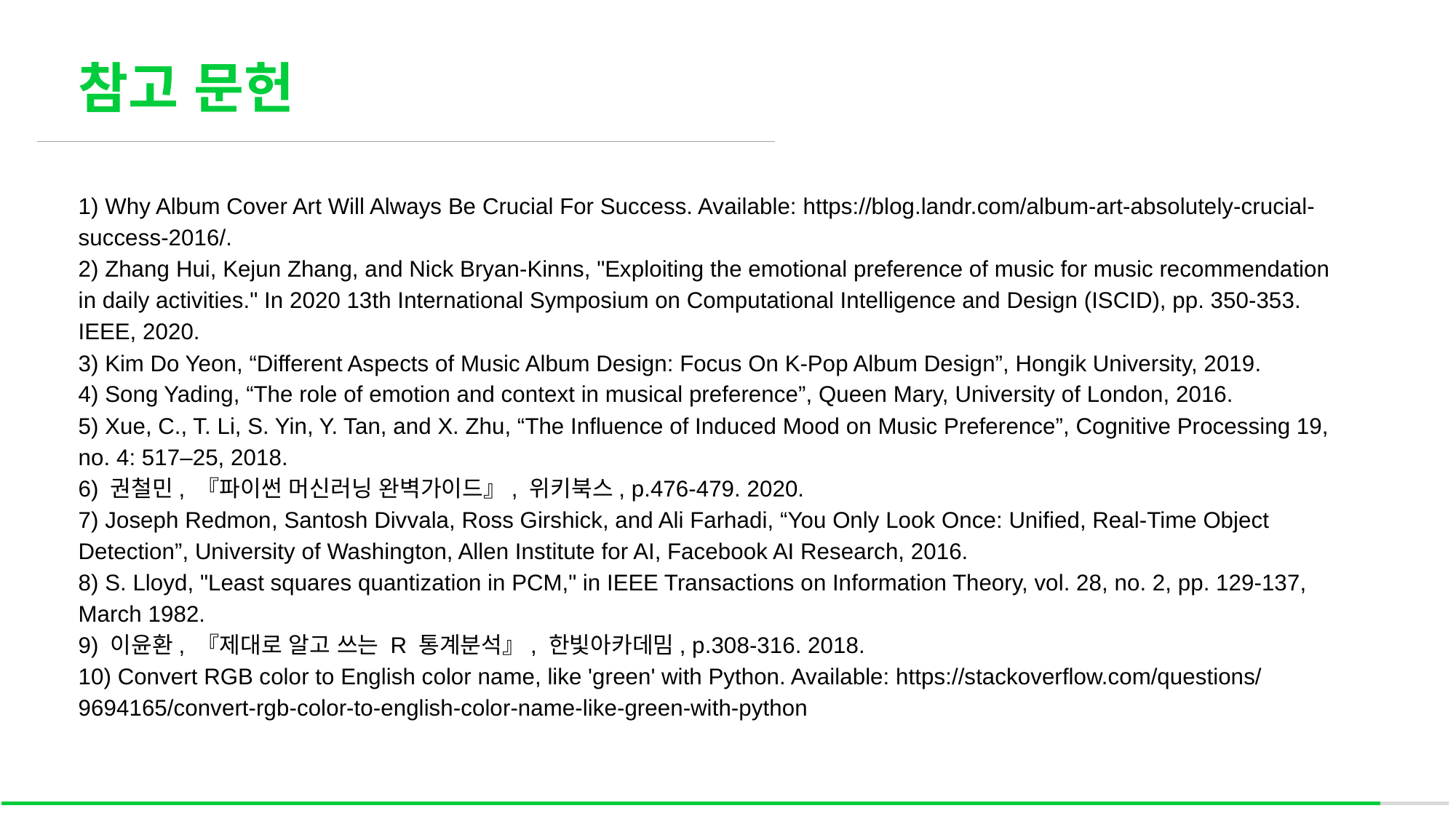

참고 문헌
1) Why Album Cover Art Will Always Be Crucial For Success. Available: https://blog.landr.com/album-art-absolutely-crucial-success-2016/.
2) Zhang Hui, Kejun Zhang, and Nick Bryan-Kinns, "Exploiting the emotional preference of music for music recommendation in daily activities." In 2020 13th International Symposium on Computational Intelligence and Design (ISCID), pp. 350-353. IEEE, 2020.
3) Kim Do Yeon, “Different Aspects of Music Album Design: Focus On K-Pop Album Design”, Hongik University, 2019.
4) Song Yading, “The role of emotion and context in musical preference”, Queen Mary, University of London, 2016.
5) Xue, C., T. Li, S. Yin, Y. Tan, and X. Zhu, “The Influence of Induced Mood on Music Preference”, Cognitive Processing 19, no. 4: 517–25, 2018.
6) 권철민, 『파이썬 머신러닝 완벽가이드』, 위키북스, p.476-479. 2020.
7) Joseph Redmon, Santosh Divvala, Ross Girshick, and Ali Farhadi, “You Only Look Once: Unified, Real-Time Object Detection”, University of Washington, Allen Institute for AI, Facebook AI Research, 2016.
8) S. Lloyd, "Least squares quantization in PCM," in IEEE Transactions on Information Theory, vol. 28, no. 2, pp. 129-137, March 1982.
9) 이윤환, 『제대로 알고 쓰는 R 통계분석』, 한빛아카데밈, p.308-316. 2018.
10) Convert RGB color to English color name, like 'green' with Python. Available: https://stackoverflow.com/questions/9694165/convert-rgb-color-to-english-color-name-like-green-with-python